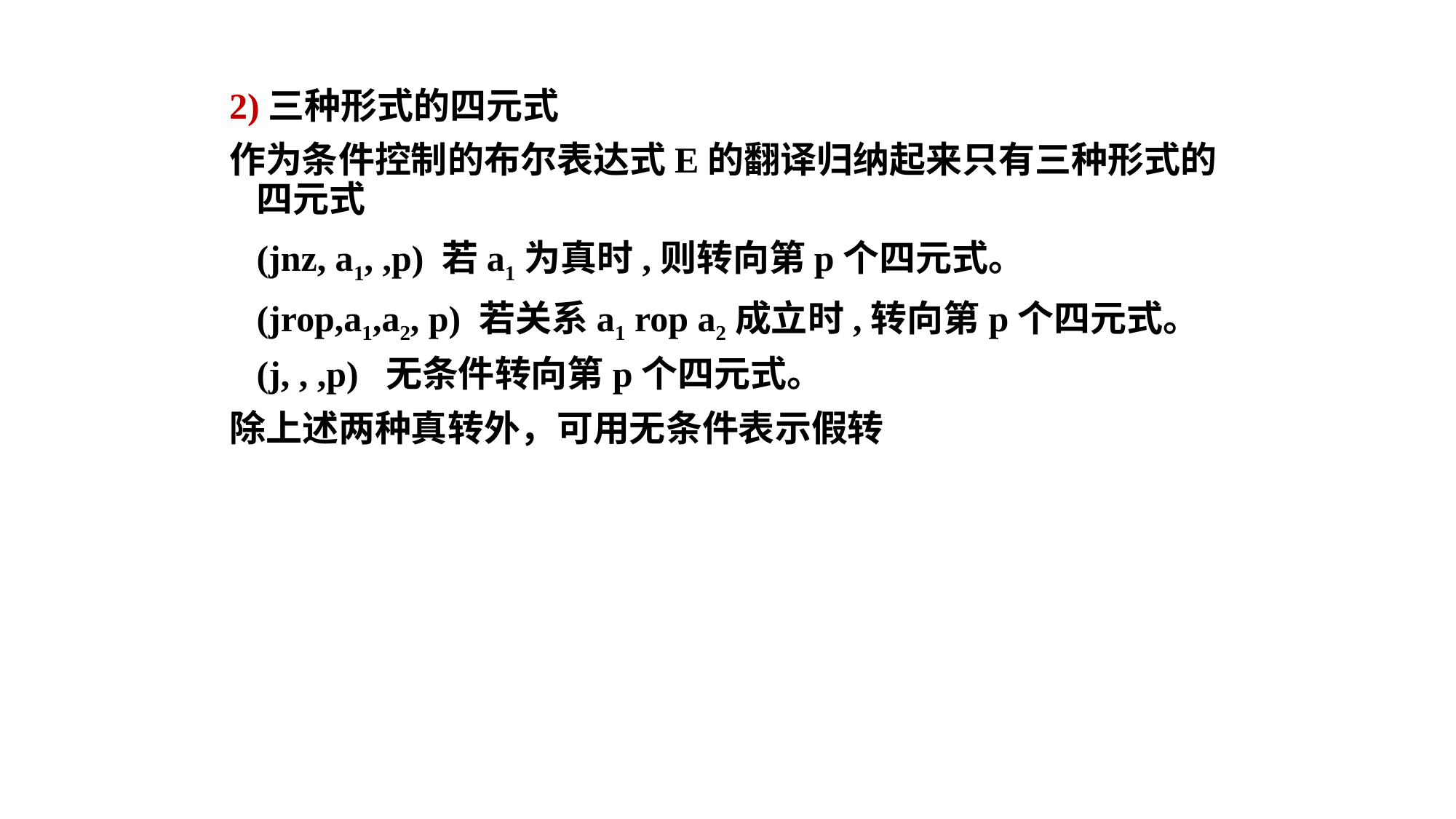

2)三种形式的四元式
作为条件控制的布尔表达式E的翻译归纳起来只有三种形式的四元式
   (jnz, a1, ,p) 若a1为真时,则转向第p个四元式。
   (jrop,a1,a2, p) 若关系a1 rop a2成立时,转向第p个四元式。
   (j, , ,p)  无条件转向第p个四元式。
除上述两种真转外，可用无条件表示假转